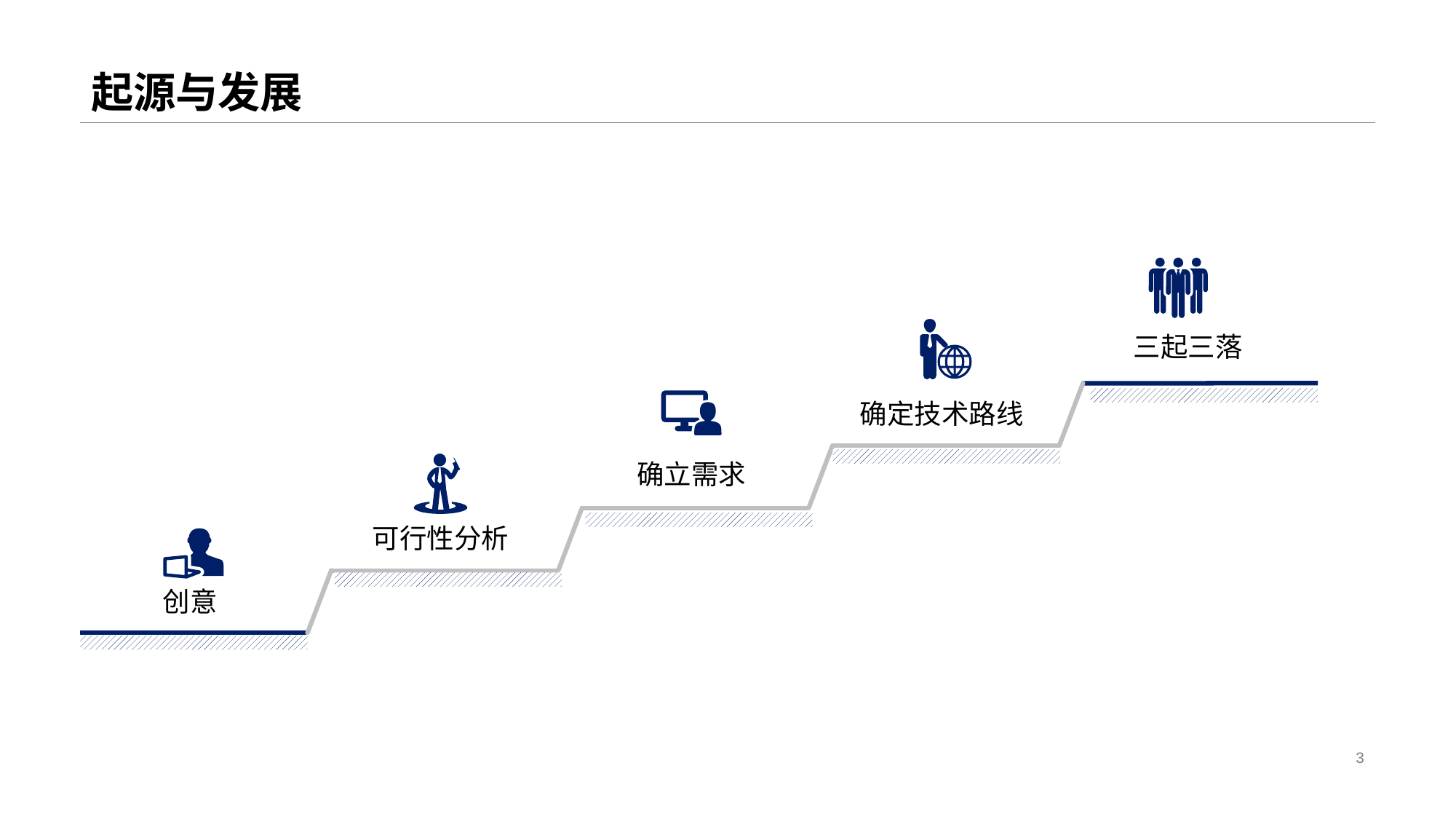

# 起源与发展

三起三落

确定技术路线

确立需求

可行性分析

创意

3